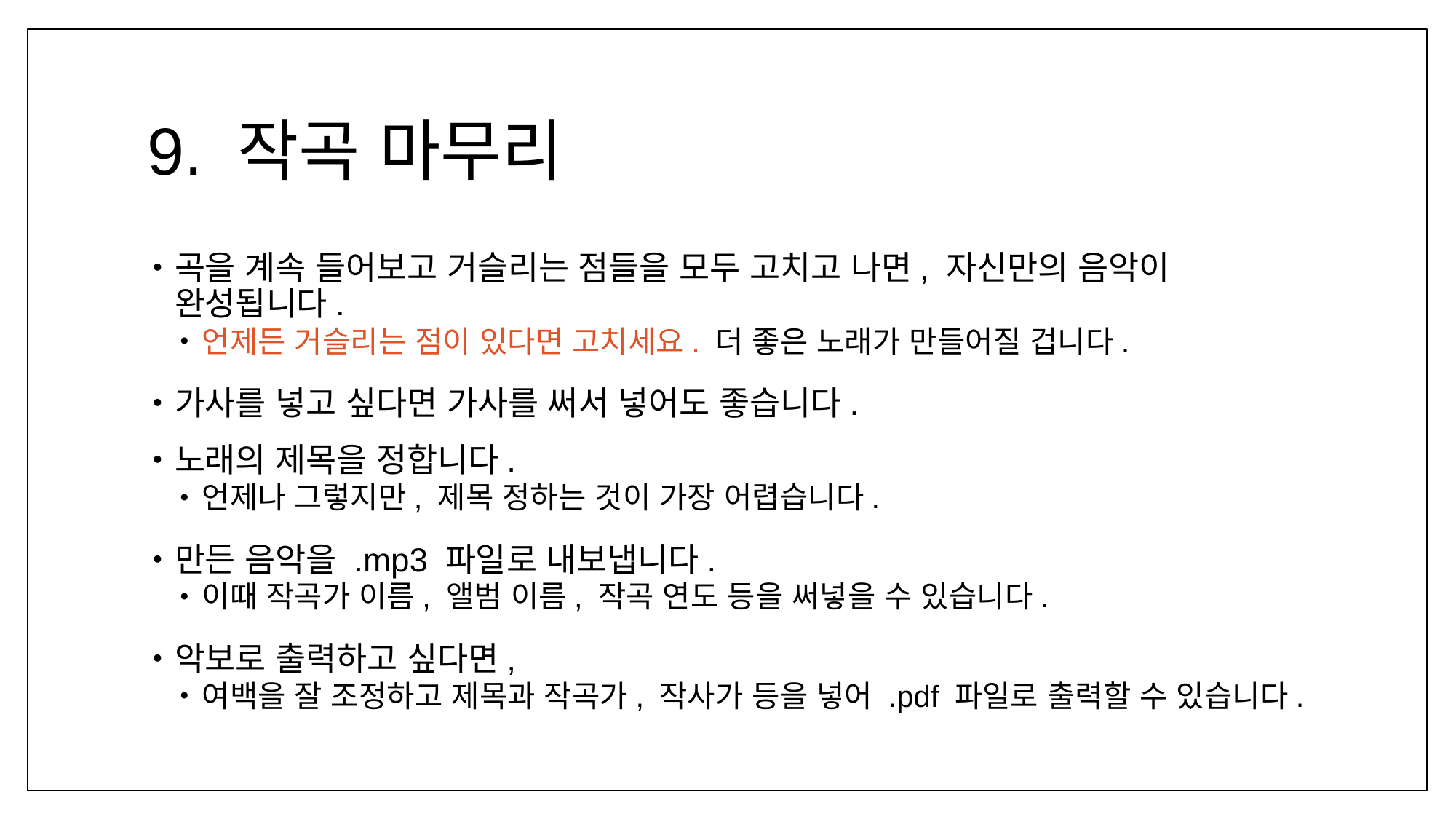

# 9. 작곡 마무리
곡을 계속 들어보고 거슬리는 점들을 모두 고치고 나면, 자신만의 음악이 완성됩니다.
언제든 거슬리는 점이 있다면 고치세요. 더 좋은 노래가 만들어질 겁니다.
가사를 넣고 싶다면 가사를 써서 넣어도 좋습니다.
노래의 제목을 정합니다.
언제나 그렇지만, 제목 정하는 것이 가장 어렵습니다.
만든 음악을 .mp3 파일로 내보냅니다.
이때 작곡가 이름, 앨범 이름, 작곡 연도 등을 써넣을 수 있습니다.
악보로 출력하고 싶다면,
여백을 잘 조정하고 제목과 작곡가, 작사가 등을 넣어 .pdf 파일로 출력할 수 있습니다.